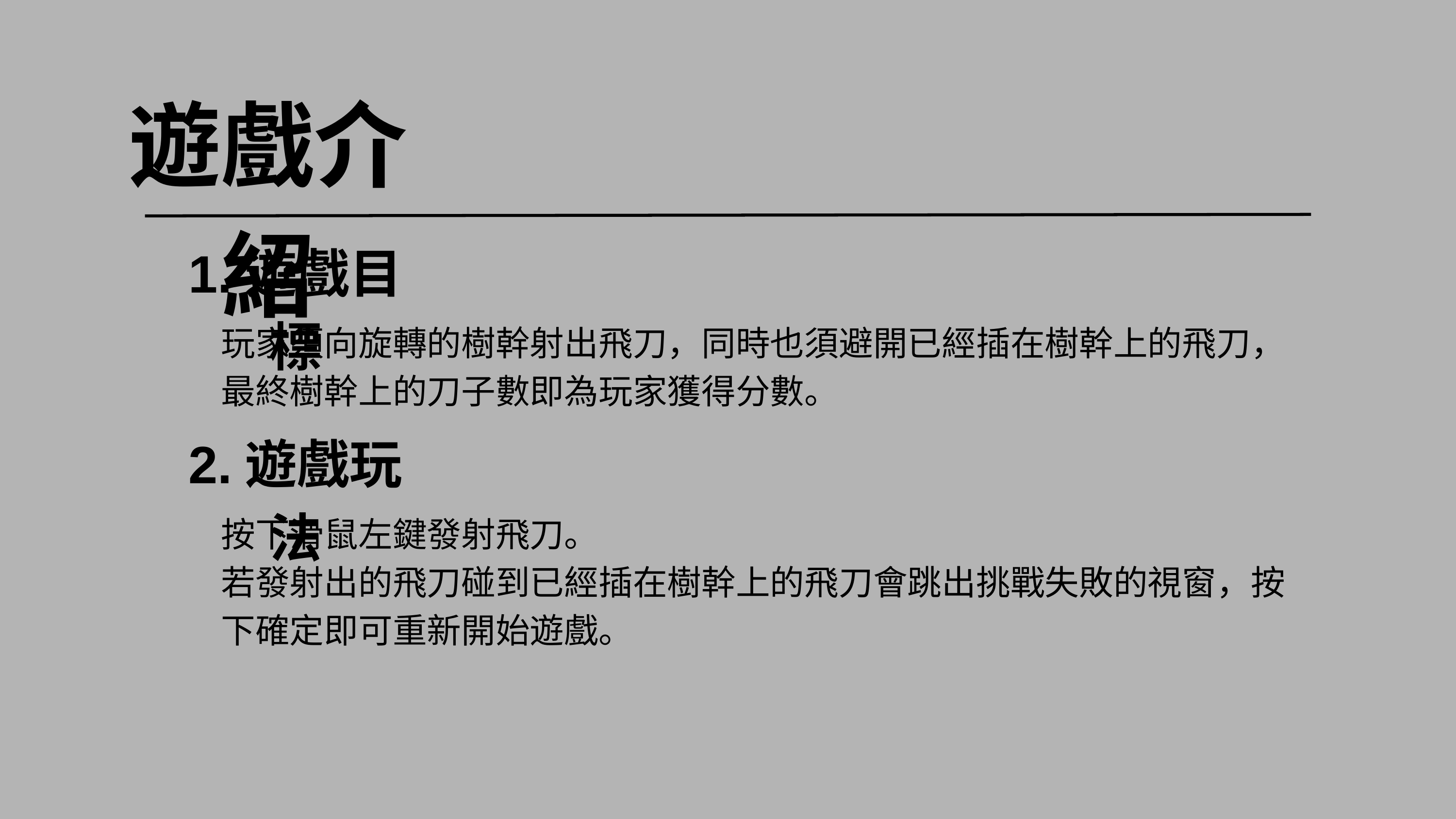

遊戲介紹

1.遊戲目標
玩家須向旋轉的樹幹射出飛刀，同時也須避開已經插在樹幹上的飛刀，最終樹幹上的刀子數即為玩家獲得分數。
2.遊戲玩法
按下滑鼠左鍵發射飛刀。
若發射出的飛刀碰到已經插在樹幹上的飛刀會跳出挑戰失敗的視窗，按下確定即可重新開始遊戲。